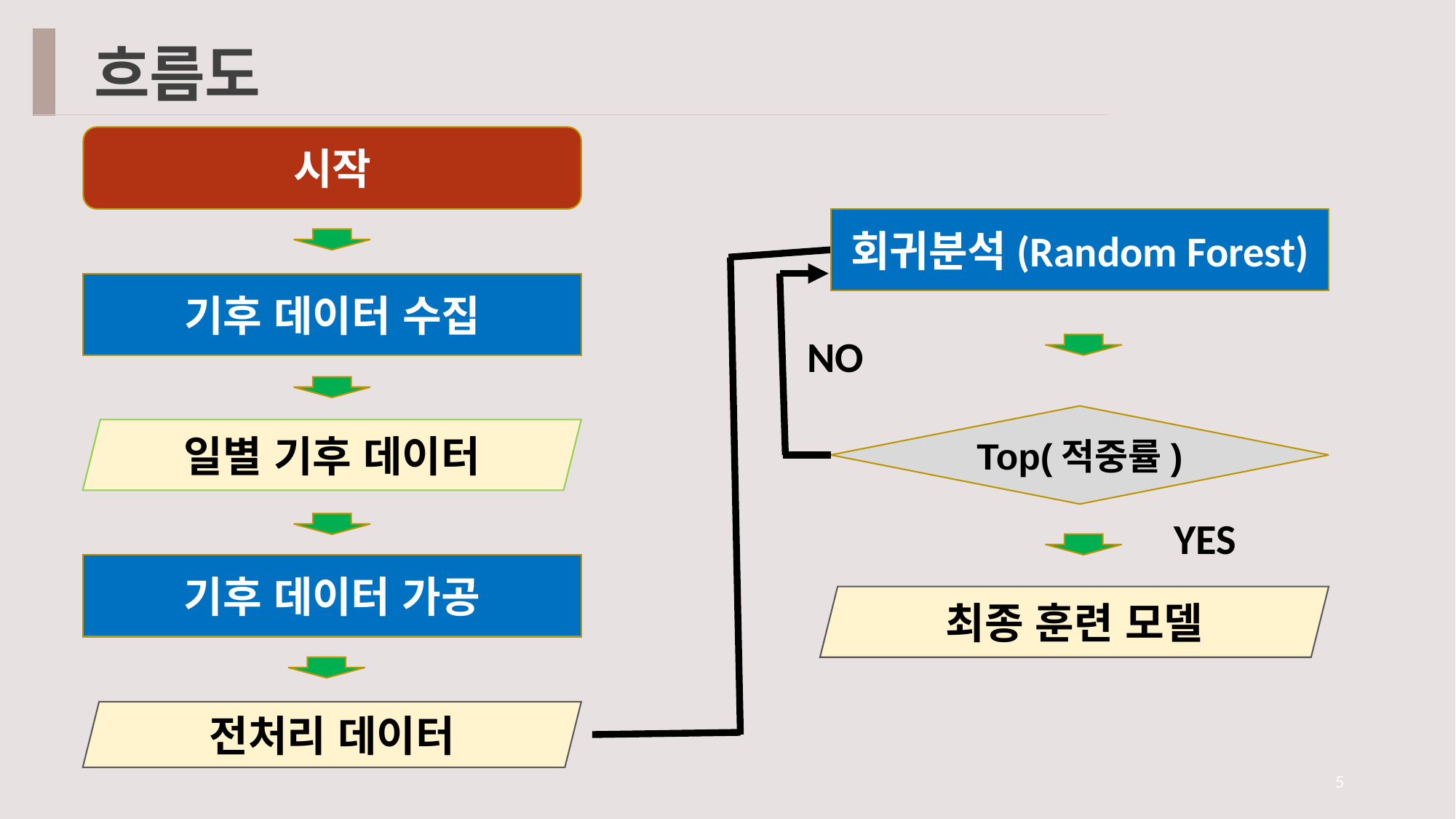

흐름도
시작
회귀분석(Random Forest)

기후 데이터 수집
NO

Top(적중률)
일별 기후 데이터

YES

기후 데이터 가공
최종 훈련 모델

전처리 데이터
5